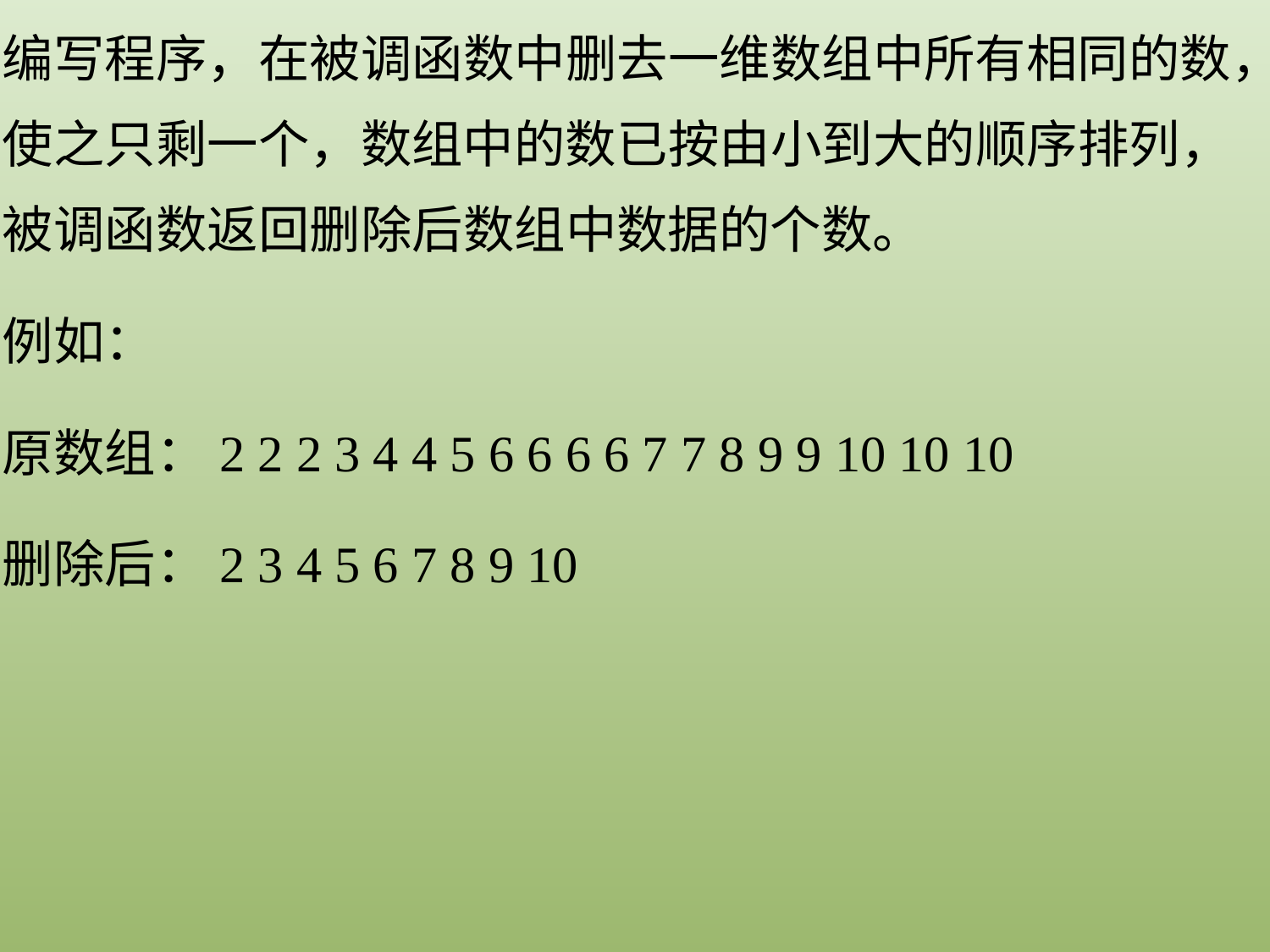

编写程序，在被调函数中删去一维数组中所有相同的数，使之只剩一个，数组中的数已按由小到大的顺序排列，被调函数返回删除后数组中数据的个数。
例如：
原数组：2 2 2 3 4 4 5 6 6 6 6 7 7 8 9 9 10 10 10
删除后：2 3 4 5 6 7 8 9 10
381